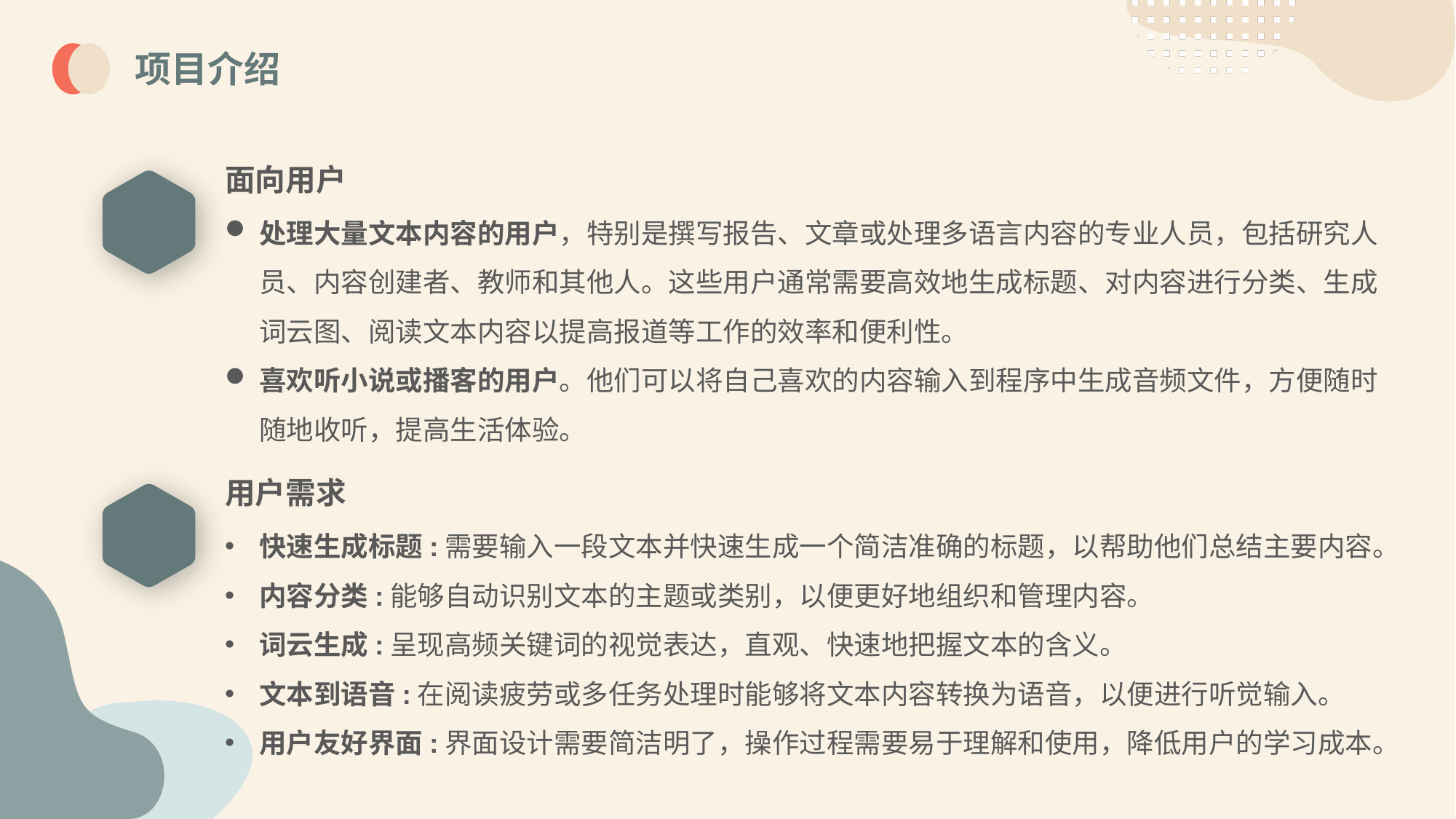

项目介绍

面向用户
处理大量文本内容的用户，特别是撰写报告、文章或处理多语言内容的专业人员，包括研究人员、内容创建者、教师和其他人。这些用户通常需要高效地生成标题、对内容进行分类、生成词云图、阅读文本内容以提高报道等工作的效率和便利性。
喜欢听小说或播客的用户。他们可以将自己喜欢的内容输入到程序中生成音频文件，方便随时随地收听，提高生活体验。

用户需求
快速生成标题:需要输入一段文本并快速生成一个简洁准确的标题，以帮助他们总结主要内容。
内容分类:能够自动识别文本的主题或类别，以便更好地组织和管理内容。
词云生成:呈现高频关键词的视觉表达，直观、快速地把握文本的含义。
文本到语音:在阅读疲劳或多任务处理时能够将文本内容转换为语音，以便进行听觉输入。
用户友好界面:界面设计需要简洁明了，操作过程需要易于理解和使用，降低用户的学习成本。